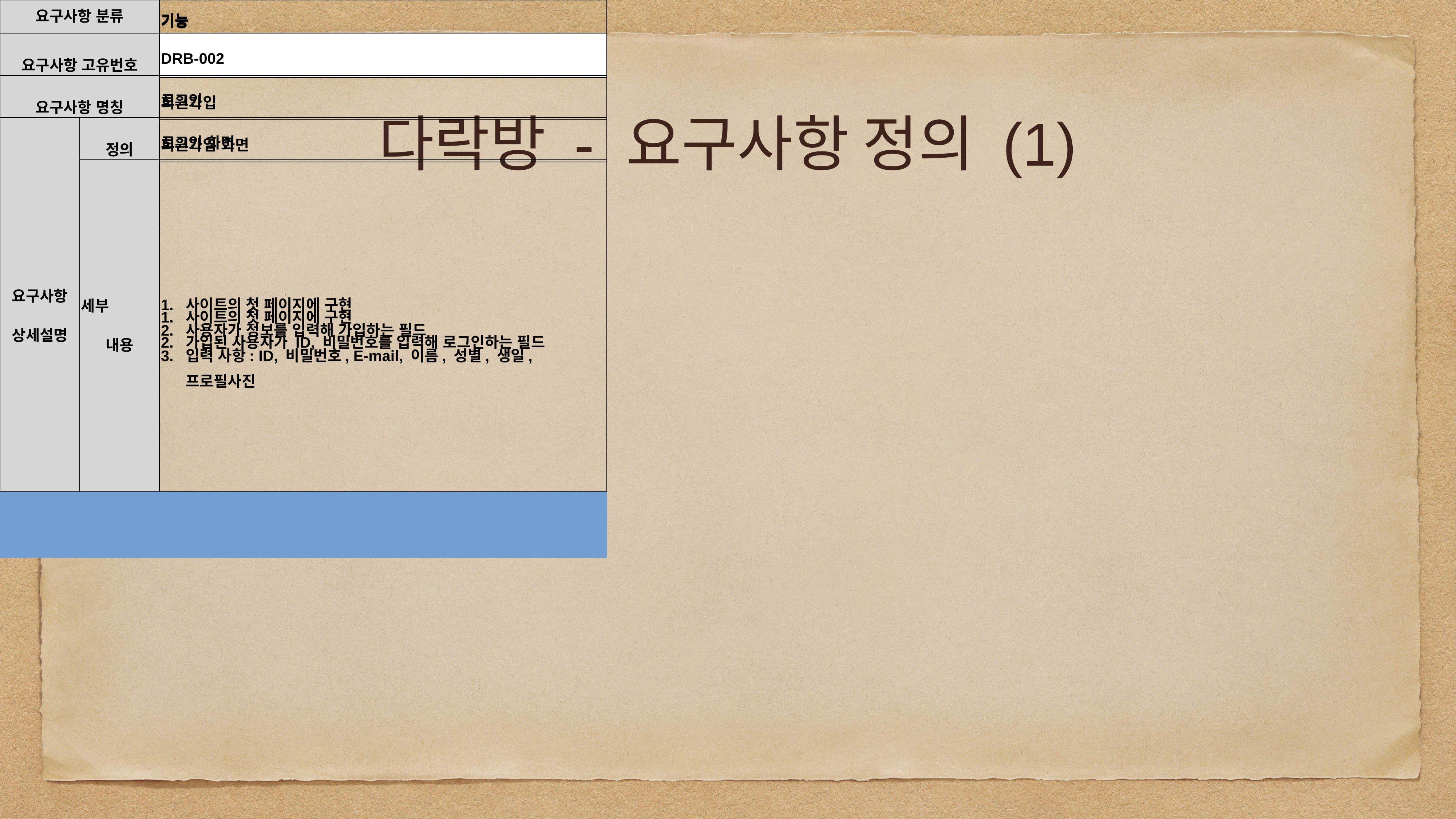

# 다락방 - 요구사항 정의 (1)
| 요구사항 분류 |  | 기능 |
| --- | --- | --- |
| 요구사항 고유번호 |  | DRB-001 |
| 요구사항 명칭 |  | 회원가입 |
| 요구사항 상세설명 | 정의 | 회원가입 화면 |
|  | 세부 내용 | 사이트의 첫 페이지에 구현 사용자가 정보를 입력해 가입하는 필드 입력 사항: ID, 비밀번호, E-mail, 이름, 성별, 생일, 프로필사진 |
|  |  |  |
|  |  |  |
|  |  |  |
|  |  |  |
|  |  |  |
|  |  |  |
|  |  |  |
|  |  |  |
|  |  |  |
| 산출 정보 |  | 회원가입 정보 입력창, 회원가입버튼, 로그인 이동버튼 |
| 요구사항 분류 |  | 기능 |
| --- | --- | --- |
| 요구사항 고유번호 |  | DRB-002 |
| 요구사항 명칭 |  | 로그인 |
| 요구사항 상세설명 | 정의 | 로그인 화면 |
|  | 세부 내용 | 사이트의 첫 페이지에 구현 가입된 사용자가 ID, 비밀번호를 입력해 로그인하는 필드 |
|  |  |  |
|  |  |  |
|  |  |  |
|  |  |  |
|  |  |  |
|  |  |  |
|  |  |  |
|  |  |  |
|  |  |  |
| 산출 정보 |  | 로그인 정보 입력창, 로그인버튼, 비밀번호 찾기, 회원가입 이동버튼 |
|  |  |  |